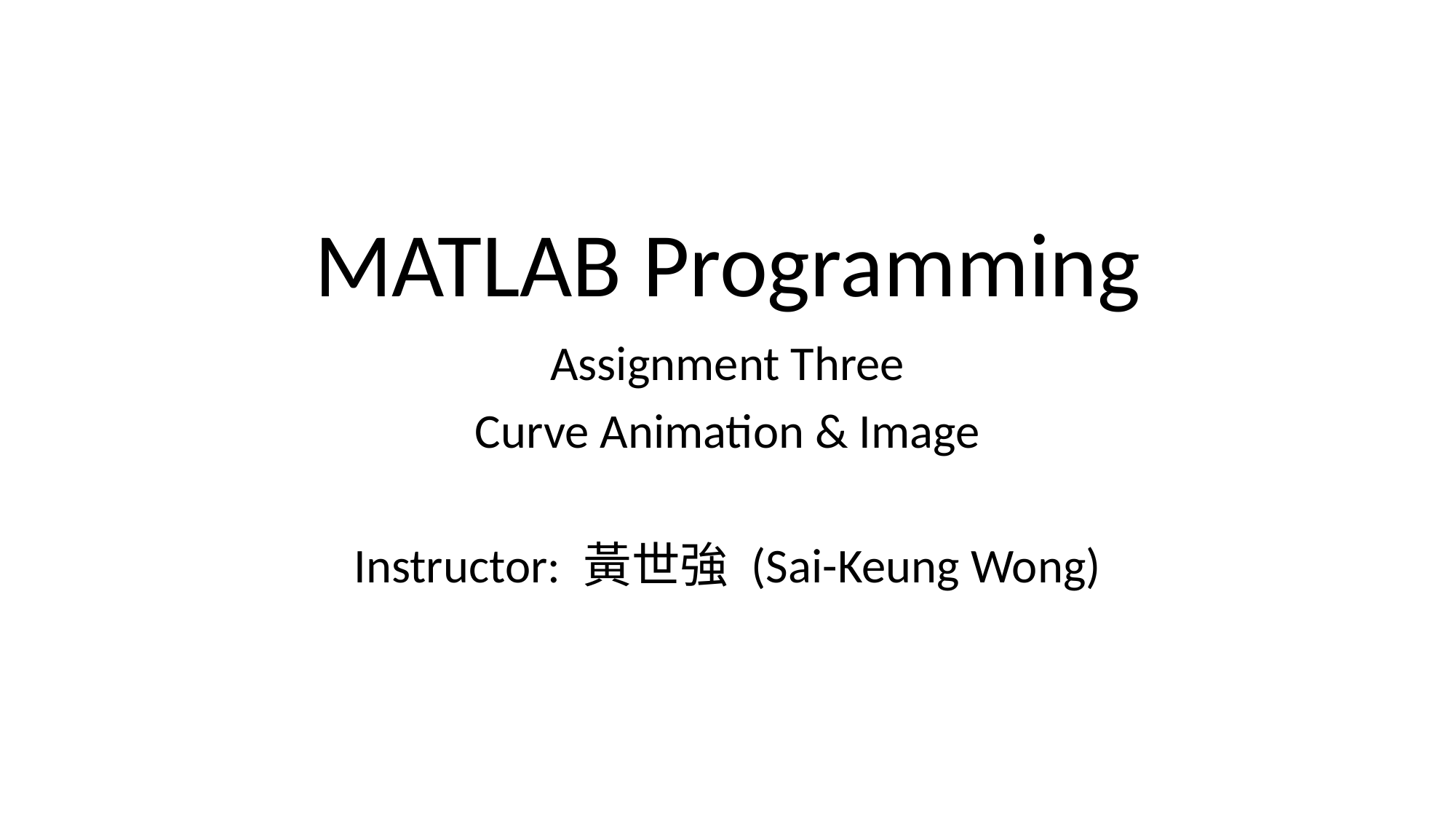

# MATLAB Programming
Assignment Three
Curve Animation & Image

Instructor: 黃世強 (Sai-Keung Wong)